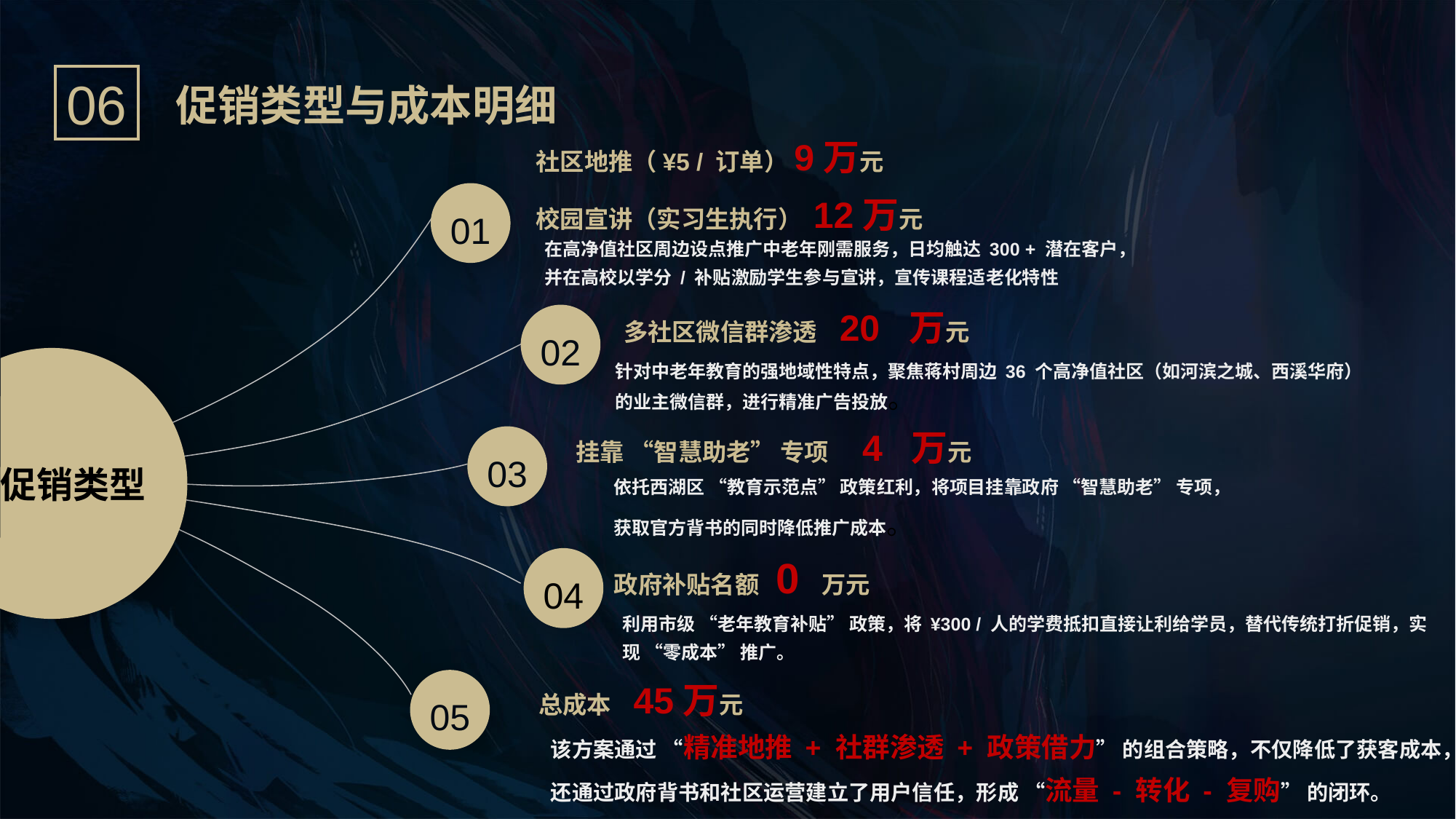

06
 促销类型与成本明细
社区地推（¥5 / 订单）9万元
校园宣讲（实习生执行） 12万元
01

在高净值社区周边设点推广中老年刚需服务，日均触达 300 + 潜在客户，
并在高校以学分 / 补贴激励学生参与宣讲，宣传课程适老化特性
多社区微信群渗透   20  万元

02
促销类型
针对中老年教育的强地域性特点，聚焦蒋村周边 36 个高净值社区（如河滨之城、西溪华府）
的业主微信群，进行精准广告投放。

挂靠 “智慧助老” 专项   4  万元
03
依托西湖区 “教育示范点” 政策红利，将项目挂靠政府 “智慧助老” 专项，
获取官方背书的同时降低推广成本。
政府补贴名额  0 万元
04
利用市级 “老年教育补贴” 政策，将 ¥300 / 人的学费抵扣直接让利给学员，替代传统打折促销，实现 “零成本” 推广。
05
总成本   45万元
该方案通过 “精准地推 + 社群渗透 + 政策借力” 的组合策略，不仅降低了获客成本，
还通过政府背书和社区运营建立了用户信任，形成 “流量 - 转化 - 复购” 的闭环。